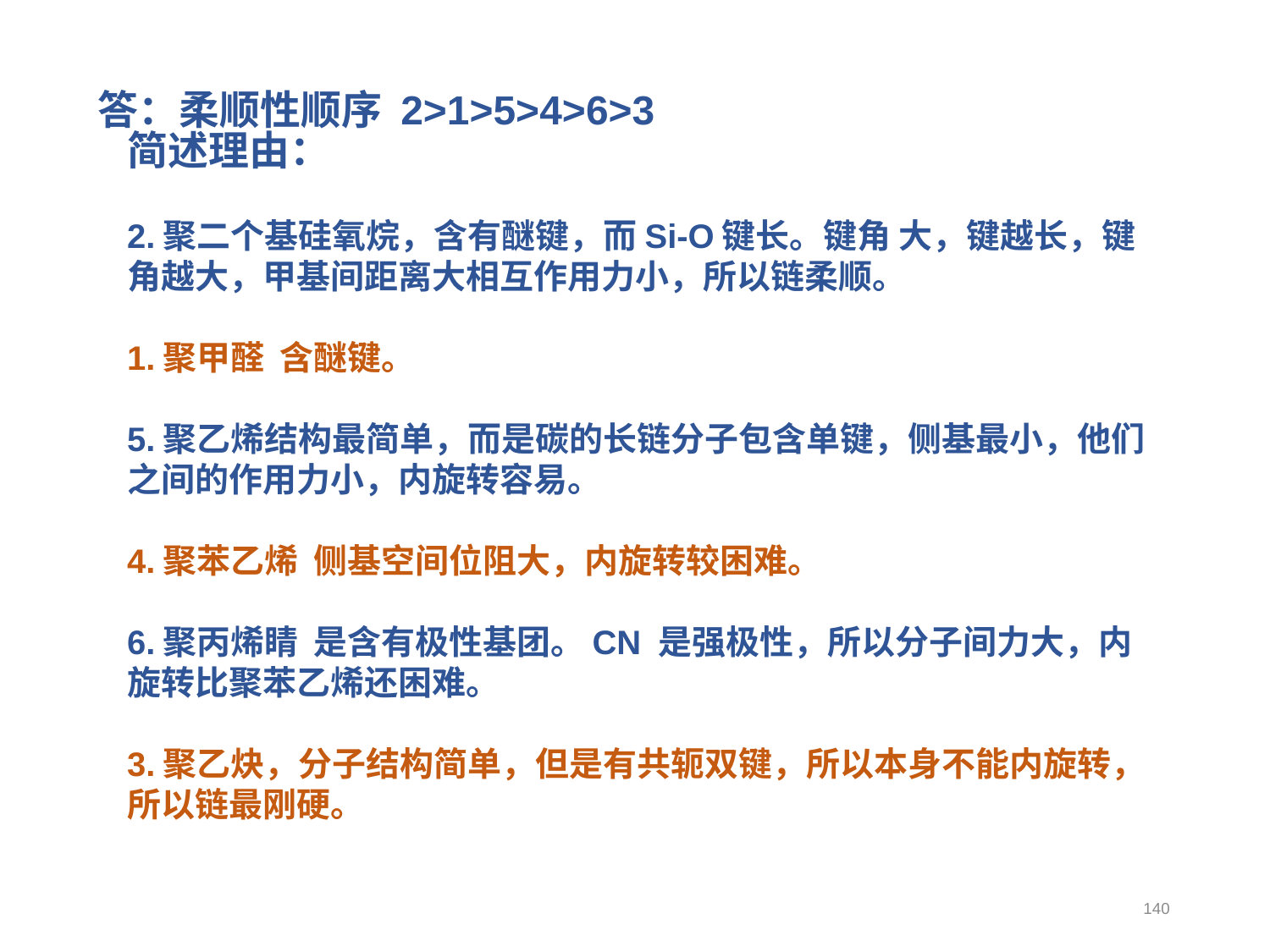

答：柔顺性顺序 2>1>5>4>6>3
简述理由：
2.聚二个基硅氧烷，含有醚键，而Si-O键长。键角 大，键越长，键角越大，甲基间距离大相互作用力小，所以链柔顺。
1.聚甲醛  含醚键。
5.聚乙烯结构最简单，而是碳的长链分子包含单键，侧基最小，他们之间的作用力小，内旋转容易。
4.聚苯乙烯  侧基空间位阻大，内旋转较困难。
6.聚丙烯睛  是含有极性基团。CN 是强极性，所以分子间力大，内旋转比聚苯乙烯还困难。
3.聚乙炔，分子结构简单，但是有共轭双键，所以本身不能内旋转，所以链最刚硬。
140